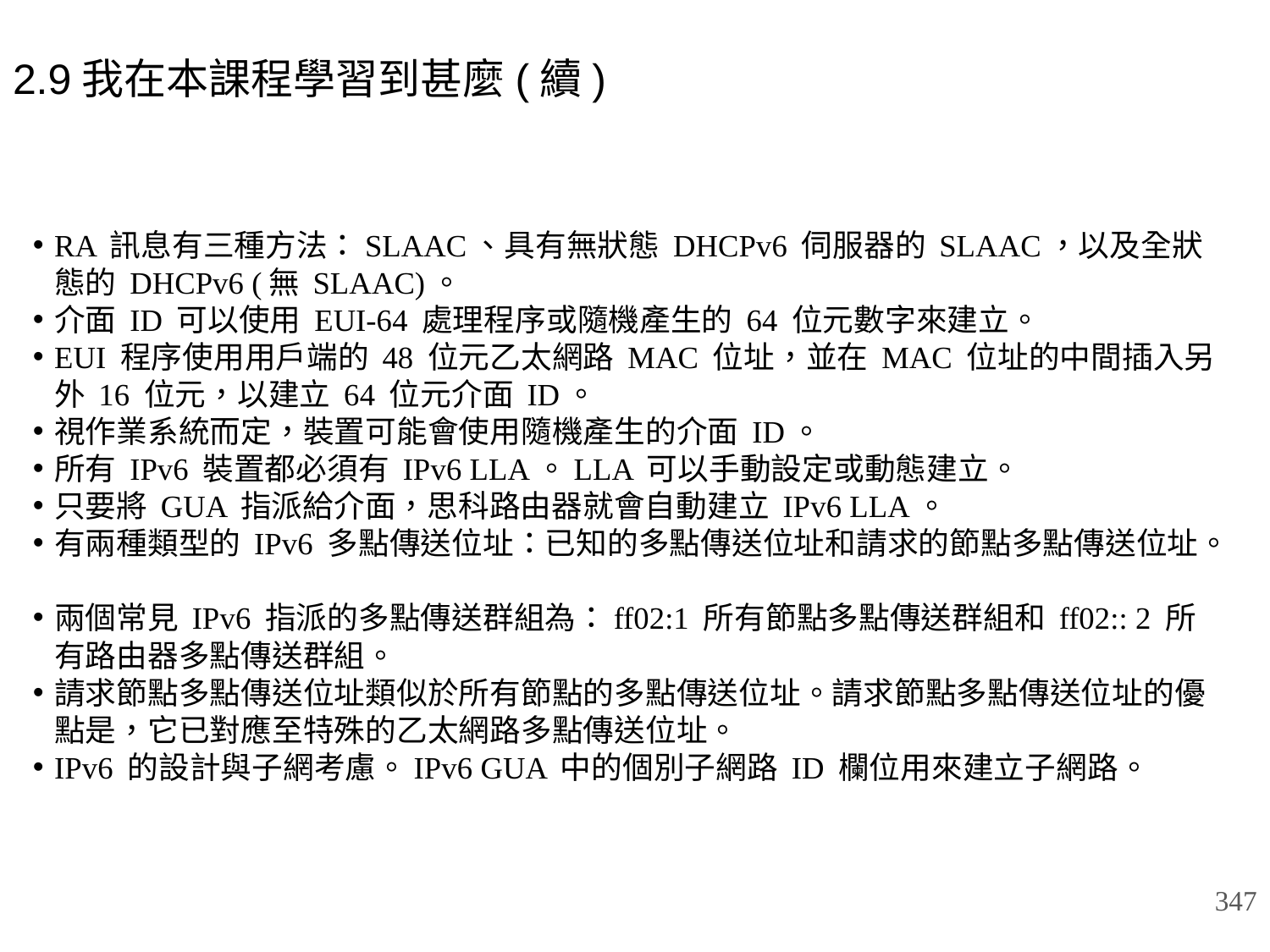

# 2.9我在本課程學習到甚麼(續)
RA 訊息有三種方法：SLAAC、具有無狀態 DHCPv6 伺服器的 SLAAC，以及全狀態的 DHCPv6 (無 SLAAC)。
介面 ID 可以使用 EUI-64 處理程序或隨機產生的 64 位元數字來建立。
EUI 程序使用用戶端的 48 位元乙太網路 MAC 位址，並在 MAC 位址的中間插入另外 16 位元，以建立 64 位元介面 ID。
視作業系統而定，裝置可能會使用隨機產生的介面 ID。
所有 IPv6 裝置都必須有 IPv6 LLA。LLA 可以手動設定或動態建立。
只要將 GUA 指派給介面，思科路由器就會自動建立 IPv6 LLA。
有兩種類型的 IPv6 多點傳送位址：已知的多點傳送位址和請求的節點多點傳送位址。
兩個常見 IPv6 指派的多點傳送群組為：ff02:1 所有節點多點傳送群組和 ff02:: 2 所有路由器多點傳送群組。
請求節點多點傳送位址類似於所有節點的多點傳送位址。請求節點多點傳送位址的優點是，它已對應至特殊的乙太網路多點傳送位址。
IPv6 的設計與子網考慮。IPv6 GUA 中的個別子網路 ID 欄位用來建立子網路。

347